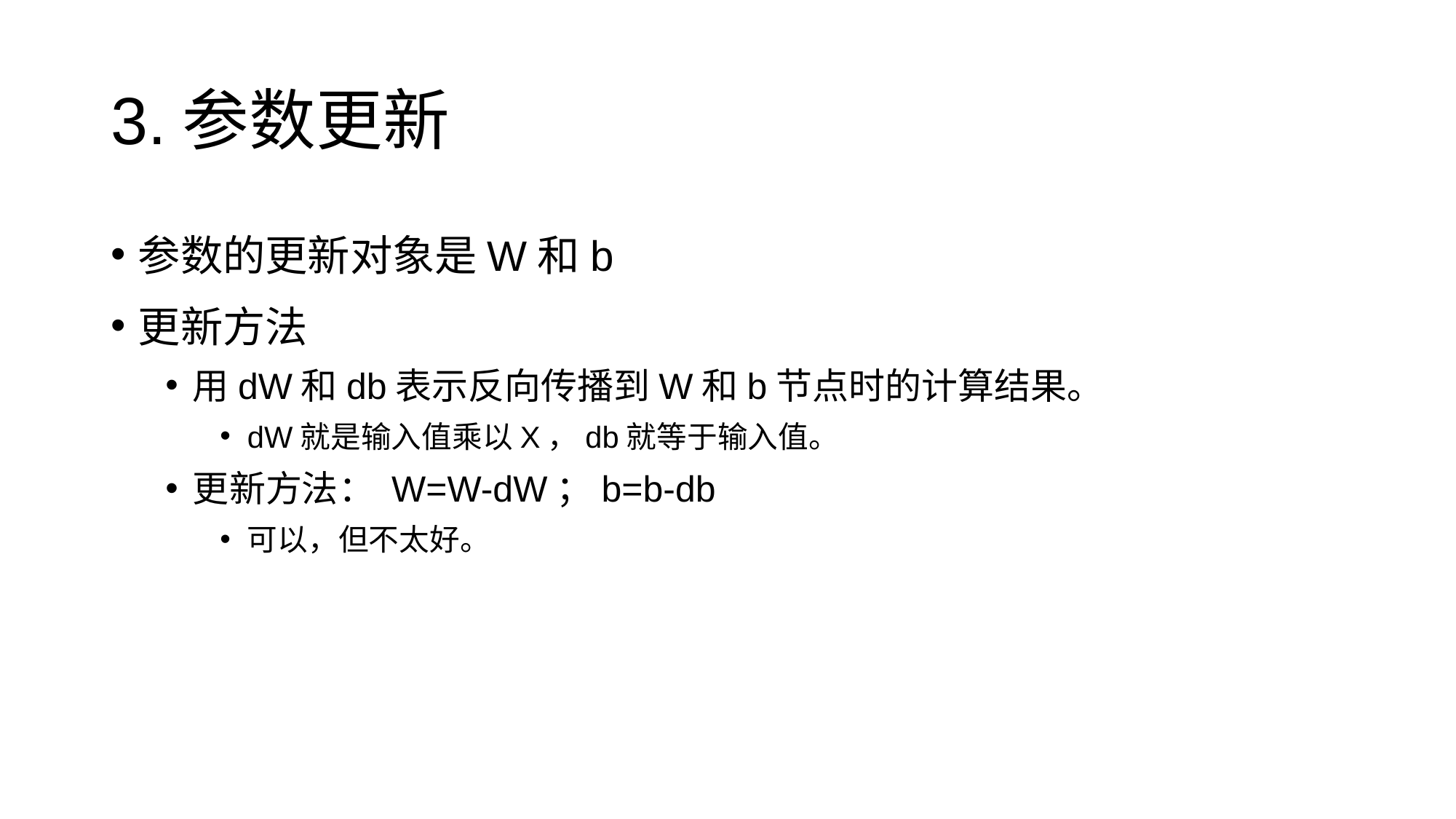

# 3.参数更新
参数的更新对象是W和b
更新方法
用dW和db表示反向传播到W和b节点时的计算结果。
dW就是输入值乘以X，db就等于输入值。
更新方法： W=W-dW；b=b-db
可以，但不太好。